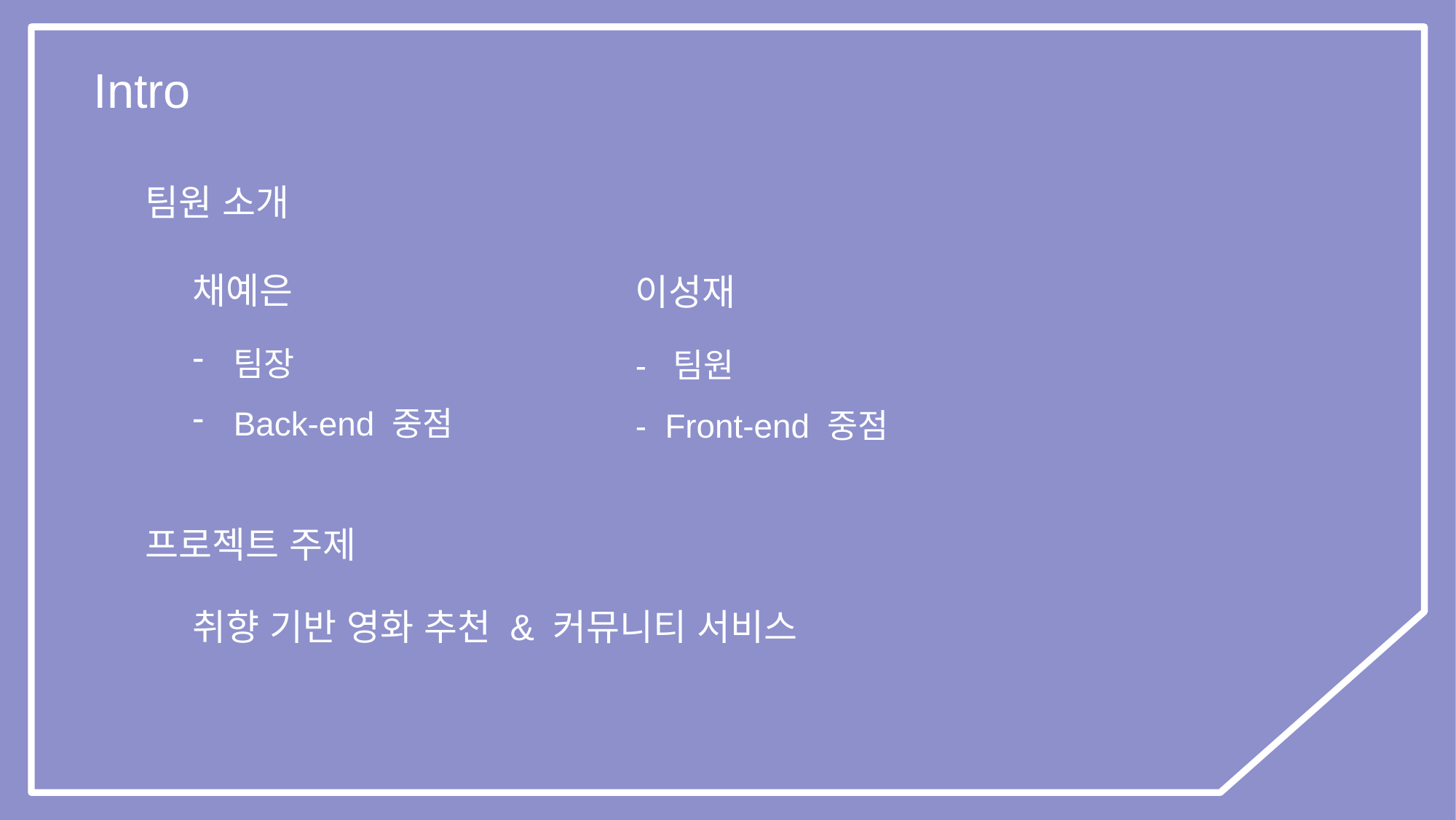

Intro
팀원 소개
채예은
이성재
팀장
Back-end 중점
-  팀원
-  Front-end 중점
프로젝트 주제
취향 기반 영화 추천 & 커뮤니티 서비스